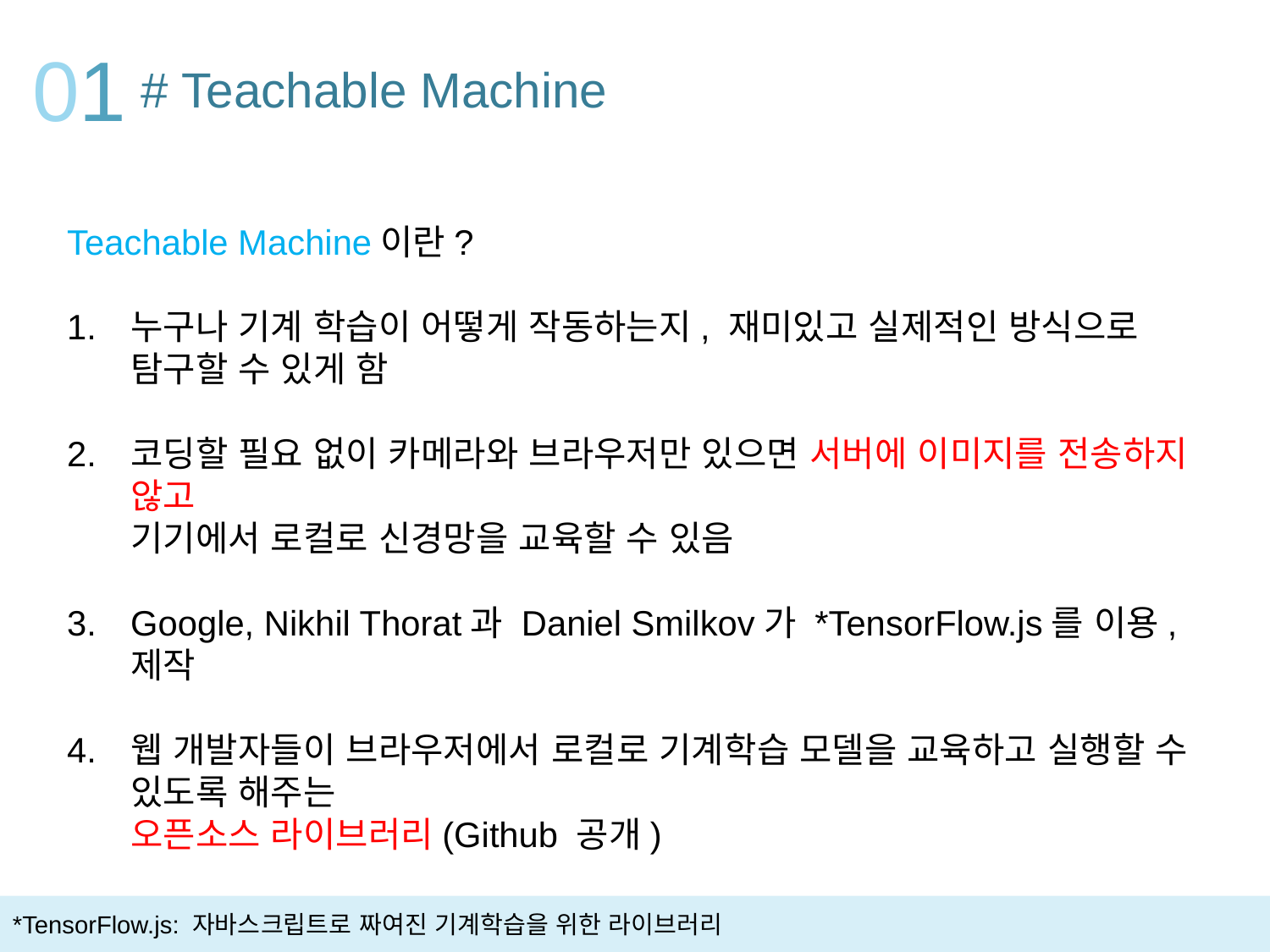

01
# Teachable Machine
Teachable Machine이란?

누구나 기계 학습이 어떻게 작동하는지, 재미있고 실제적인 방식으로
탐구할 수 있게 함
코딩할 필요 없이 카메라와 브라우저만 있으면 서버에 이미지를 전송하지 않고
기기에서 로컬로 신경망을 교육할 수 있음
Google, Nikhil Thorat과 Daniel Smilkov가 *TensorFlow.js를 이용, 제작
웹 개발자들이 브라우저에서 로컬로 기계학습 모델을 교육하고 실행할 수 있도록 해주는
오픈소스 라이브러리(Github 공개)
*TensorFlow.js: 자바스크립트로 짜여진 기계학습을 위한 라이브러리